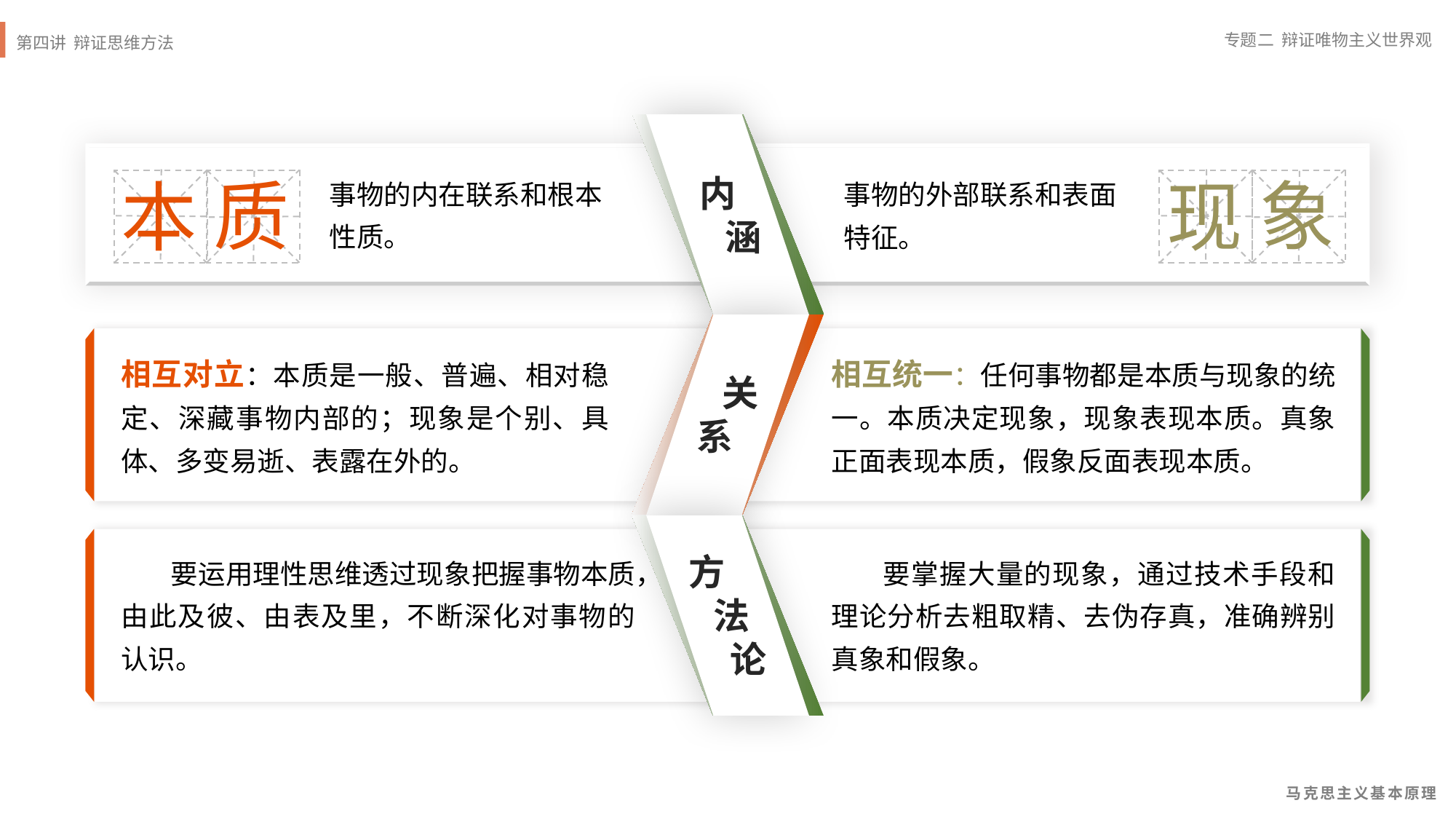

内
  涵

事物的内在联系和根本性质。
事物的外部联系和表面特征。
质
本

象
现

  关
系

相互对立：本质是一般、普遍、相对稳定、深藏事物内部的；现象是个别、具体、多变易逝、表露在外的。
相互统一：任何事物都是本质与现象的统一。本质决定现象，现象表现本质。真象正面表现本质，假象反面表现本质。

方
  法
    论

       要运用理性思维透过现象把握事物本质，由此及彼、由表及里，不断深化对事物的认识。
      要掌握大量的现象，通过技术手段和理论分析去粗取精、去伪存真，准确辨别真象和假象。